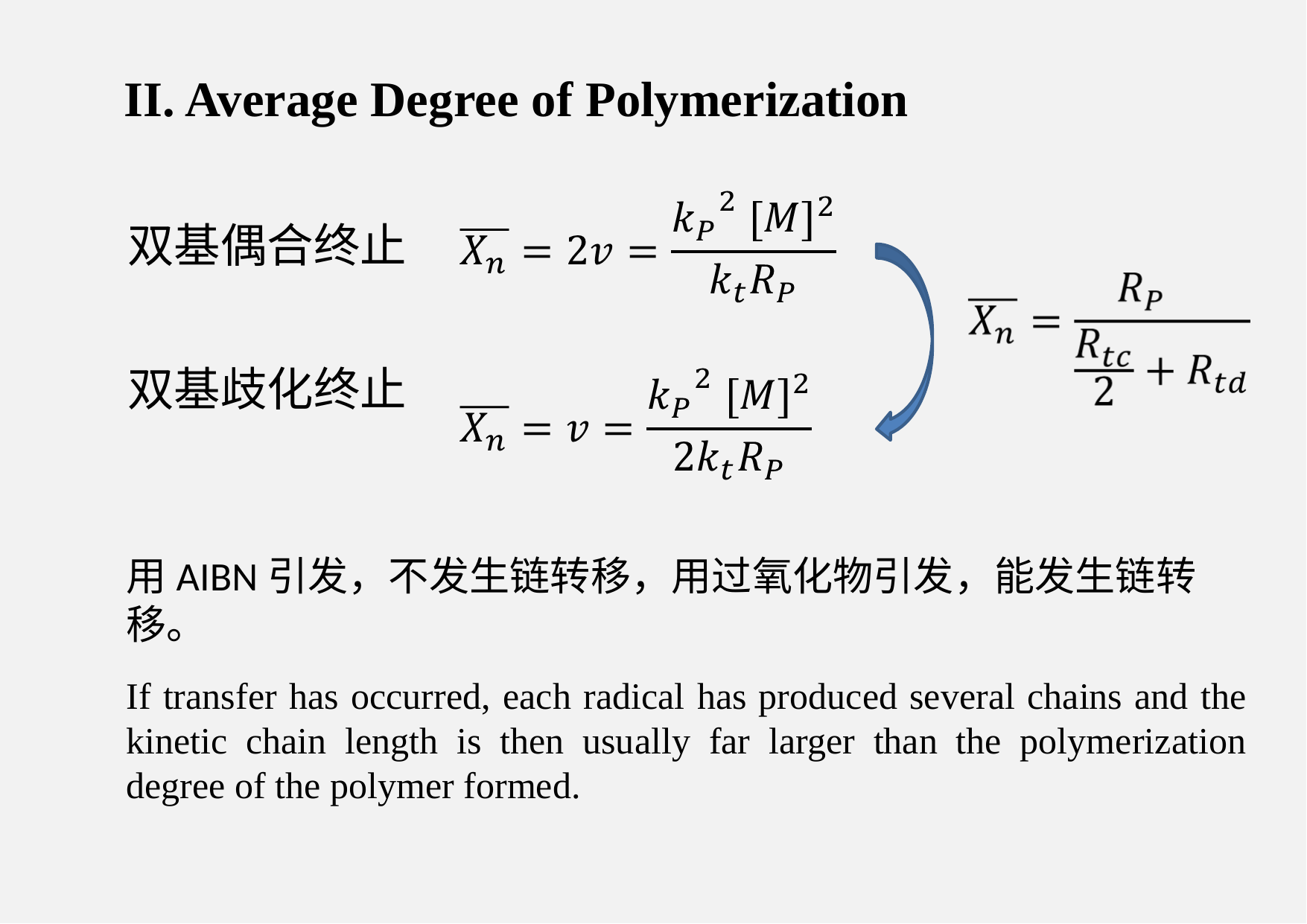

II. Average Degree of Polymerization

双基偶合终止

双基歧化终止

用AIBN引发，不发生链转移，用过氧化物引发，能发生链转移。
If transfer has occurred, each radical has produced several chains and the kinetic chain length is then usually far larger than the polymerization degree of the polymer formed.